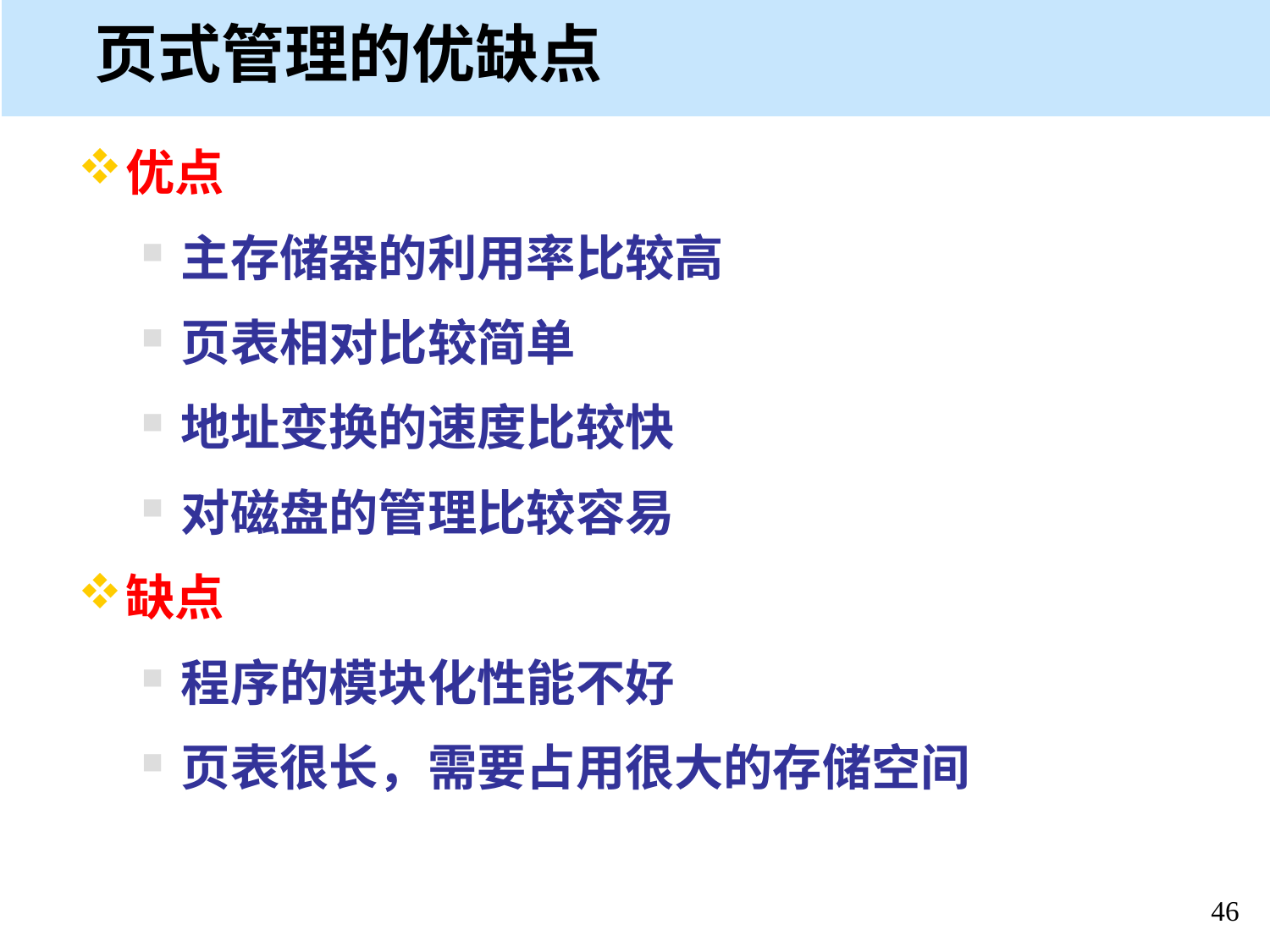

# 页式管理的优缺点
优点
主存储器的利用率比较高
页表相对比较简单
地址变换的速度比较快
对磁盘的管理比较容易
缺点
程序的模块化性能不好
页表很长，需要占用很大的存储空间